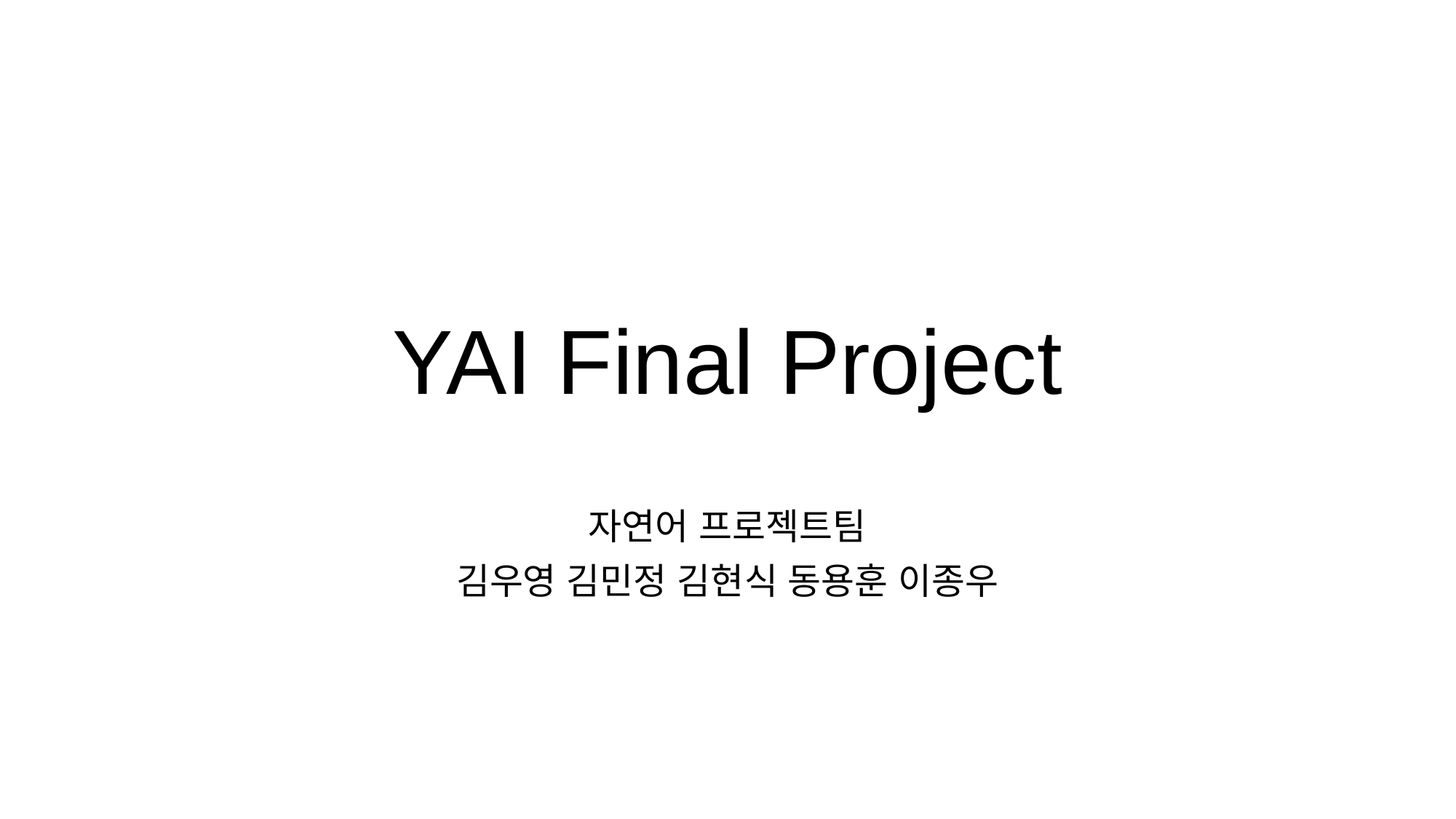

# YAI Final Project
자연어 프로젝트팀
김우영 김민정 김현식 동용훈 이종우